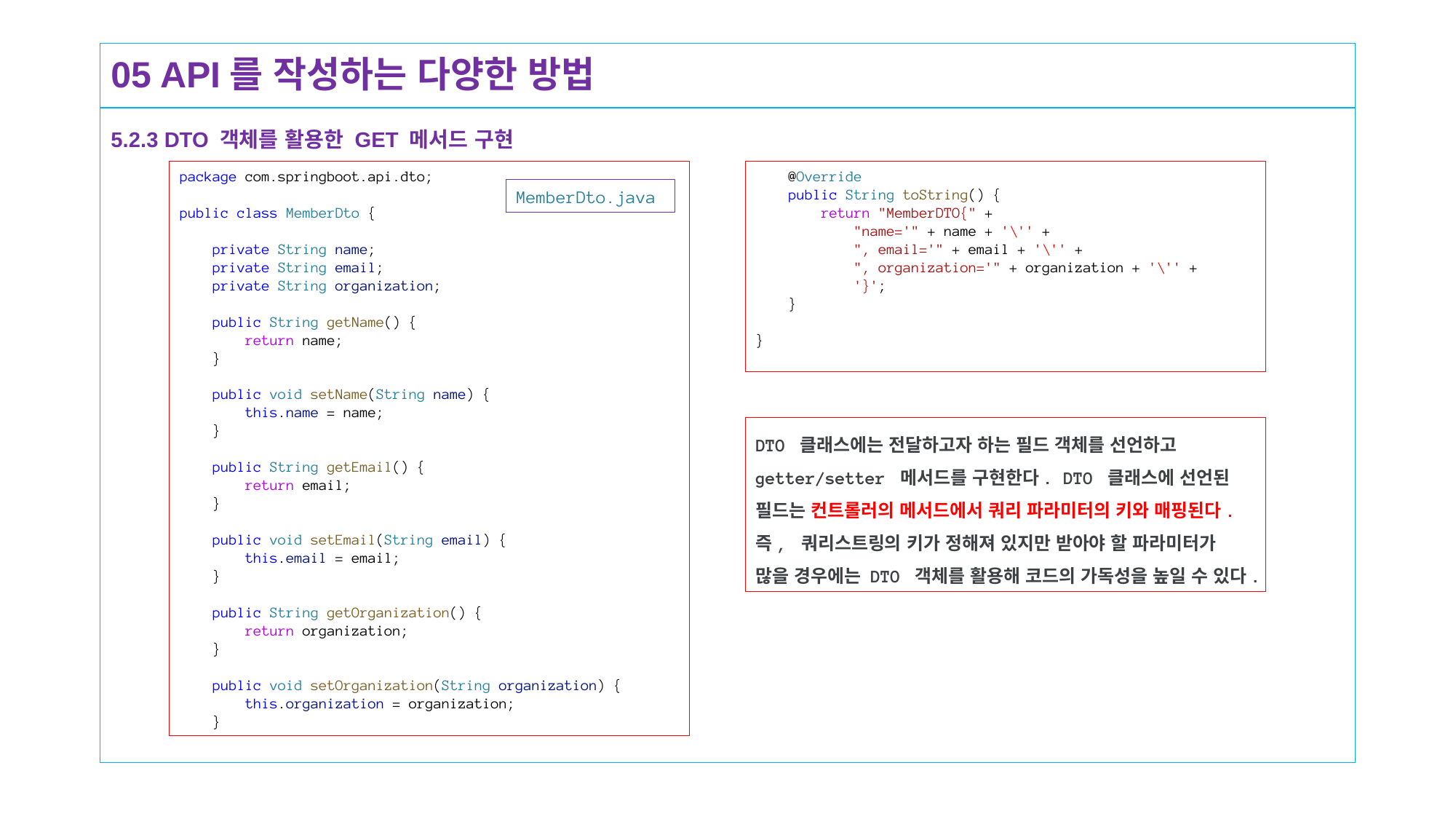

# 05 API를 작성하는 다양한 방법
5.2.3 DTO 객체를 활용한 GET 메서드 구현
package com.springboot.api.dto;

public class MemberDto {
    private String name;
    private String email;
    private String organization;
    public String getName() {
        return name;
    }
    public void setName(String name) {
        this.name = name;
    }
    public String getEmail() {
        return email;
    }
    public void setEmail(String email) {
        this.email = email;
    }
    public String getOrganization() {
        return organization;
    }
    public void setOrganization(String organization) {
        this.organization = organization;
    }
MemberDto.java
    @Override
    public String toString() {
        return "MemberDTO{" +
            "name='" + name + '\'' +
            ", email='" + email + '\'' +
            ", organization='" + organization + '\'' +
            '}';
    }
}

DTO 클래스에는 전달하고자 하는 필드 객체를 선언하고 getter/setter 메서드를 구현한다. DTO 클래스에 선언된 필드는 컨트롤러의 메서드에서 쿼리 파라미터의 키와 매핑된다. 즉, 쿼리스트링의 키가 정해져 있지만 받아야 할 파라미터가 많을 경우에는 DTO 객체를 활용해 코드의 가독성을 높일 수 있다.